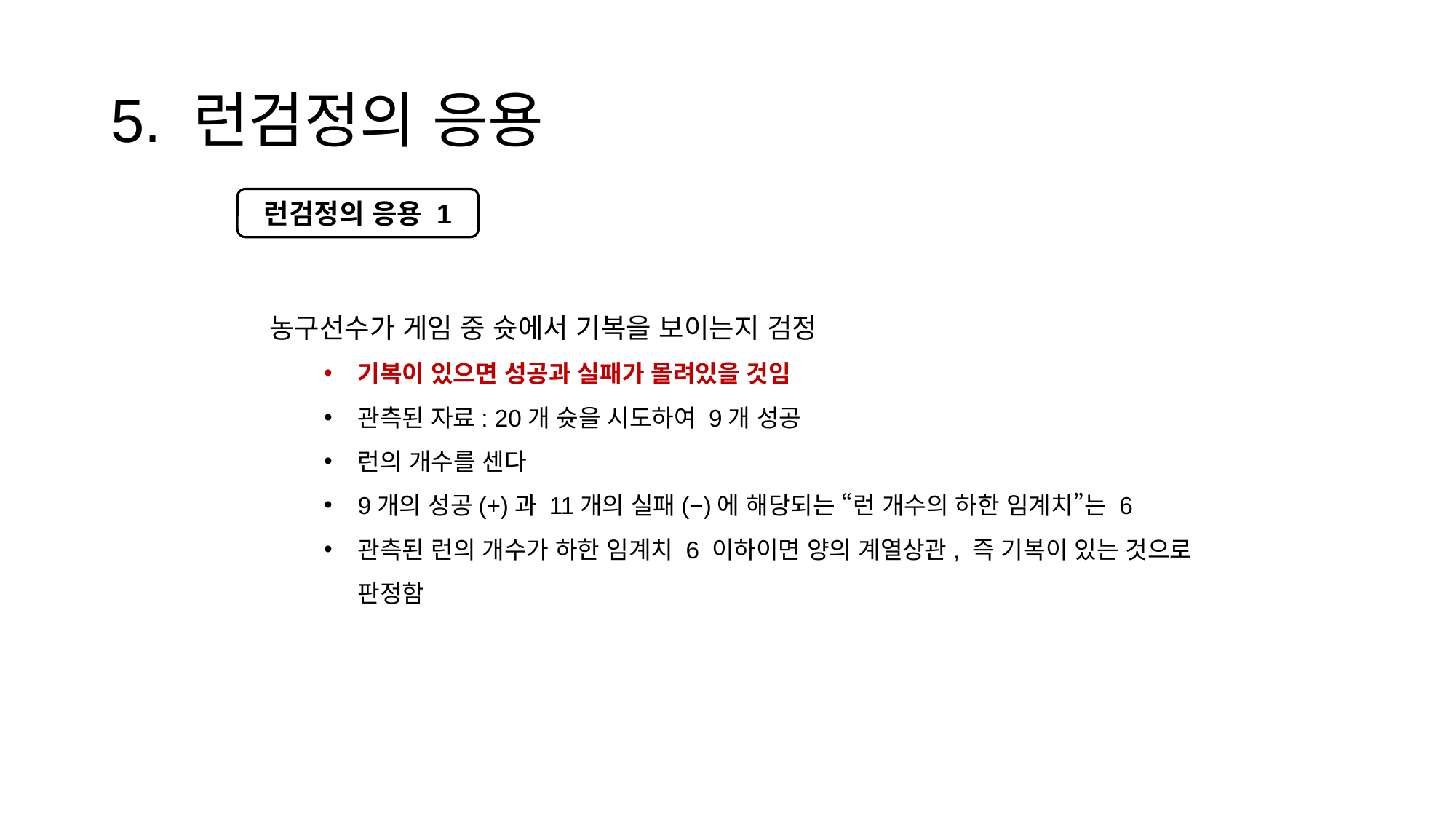

# 5. 런검정의 응용
런검정의 응용 1
농구선수가 게임 중 슛에서 기복을 보이는지 검정
기복이 있으면 성공과 실패가 몰려있을 것임
관측된 자료: 20개 슛을 시도하여 9개 성공
런의 개수를 센다
9개의 성공(+)과 11개의 실패(−)에 해당되는 “런 개수의 하한 임계치”는 6
관측된 런의 개수가 하한 임계치 6 이하이면 양의 계열상관, 즉 기복이 있는 것으로 판정함